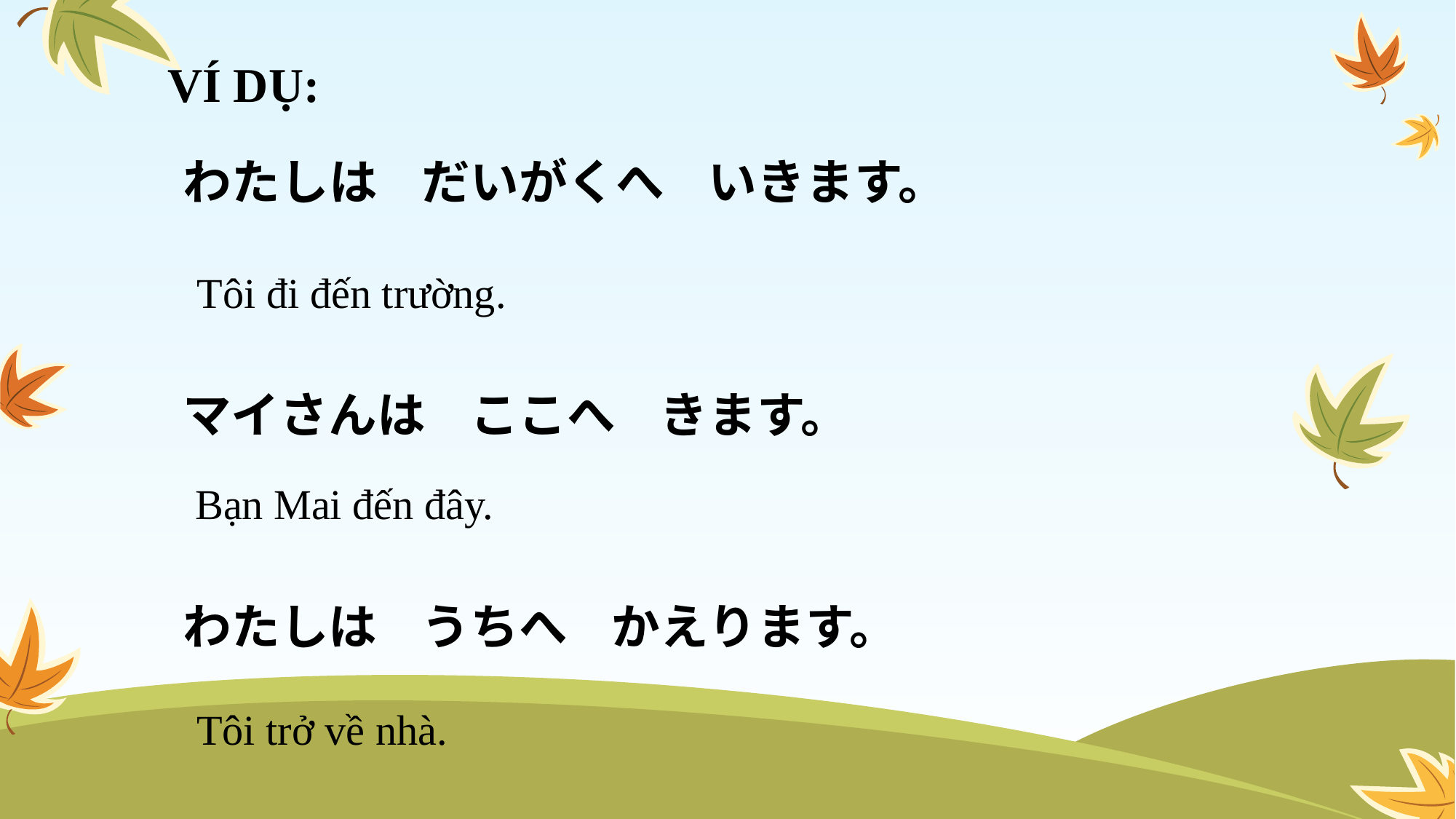

VÍ DỤ:
わたしは    だいがくへ    いきます。
Tôi đi đến trường.
マイさんは    ここへ    きます。
Bạn Mai đến đây.
わたしは    うちへ    かえります。
Tôi trở về nhà.